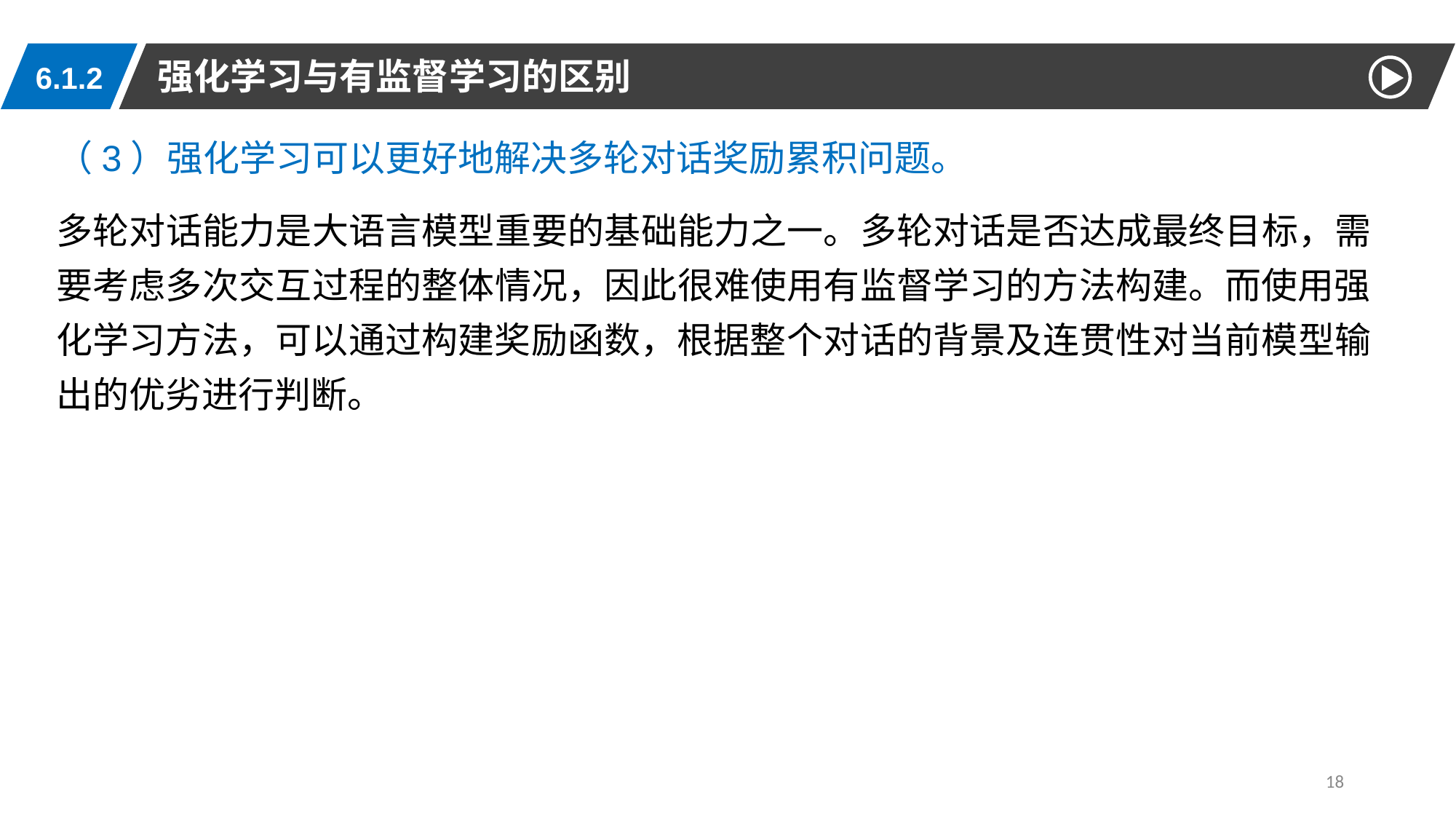

强化学习与有监督学习的区别
6.1.2

（3）强化学习可以更好地解决多轮对话奖励累积问题。
多轮对话能力是大语言模型重要的基础能力之一。多轮对话是否达成最终目标，需要考虑多次交互过程的整体情况，因此很难使用有监督学习的方法构建。而使用强化学习方法，可以通过构建奖励函数，根据整个对话的背景及连贯性对当前模型输出的优劣进行判断。
18